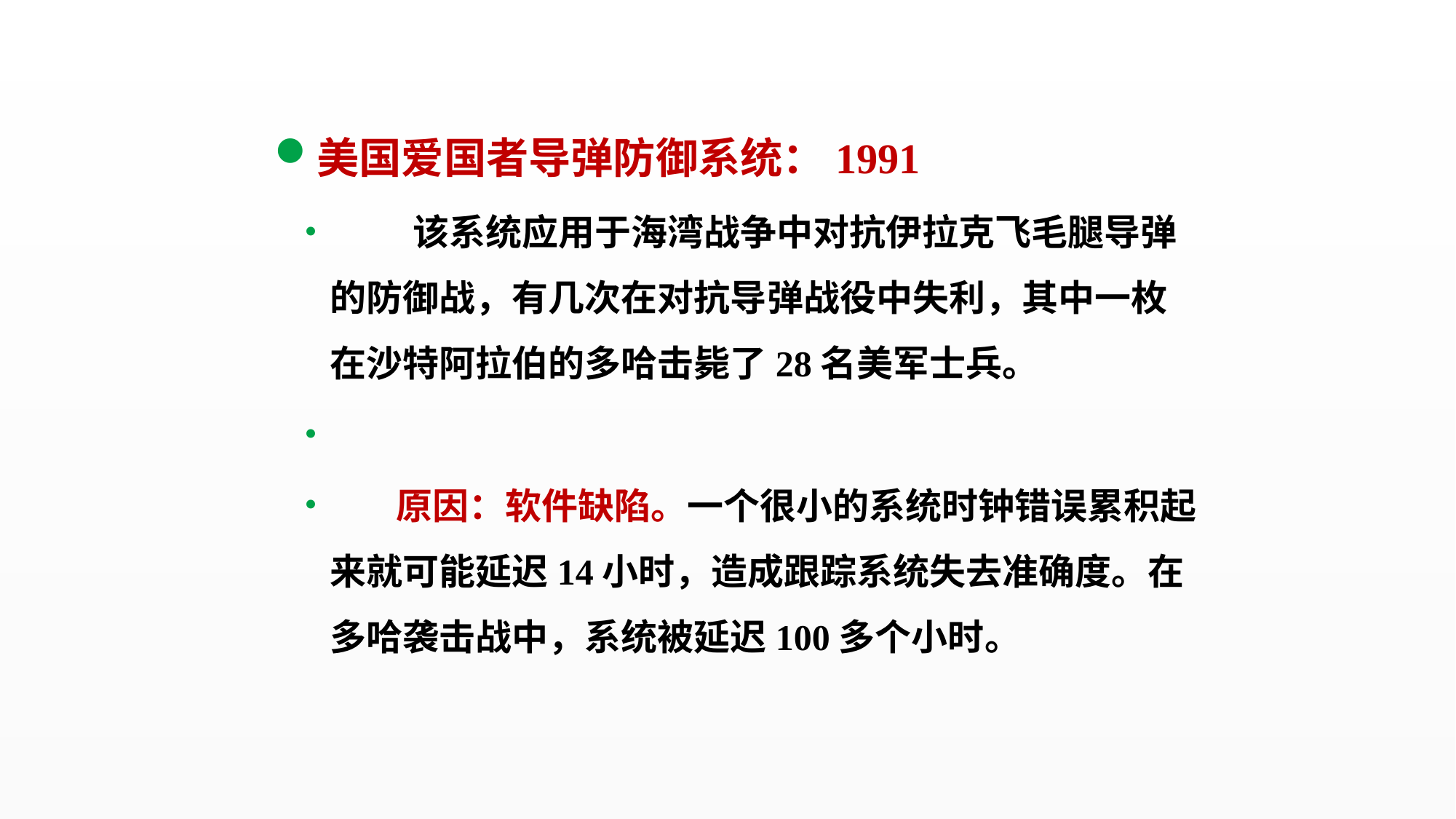

美国爱国者导弹防御系统：1991
         该系统应用于海湾战争中对抗伊拉克飞毛腿导弹的防御战，有几次在对抗导弹战役中失利，其中一枚在沙特阿拉伯的多哈击毙了28名美军士兵。

       原因：软件缺陷。一个很小的系统时钟错误累积起来就可能延迟14小时，造成跟踪系统失去准确度。在多哈袭击战中，系统被延迟100多个小时。